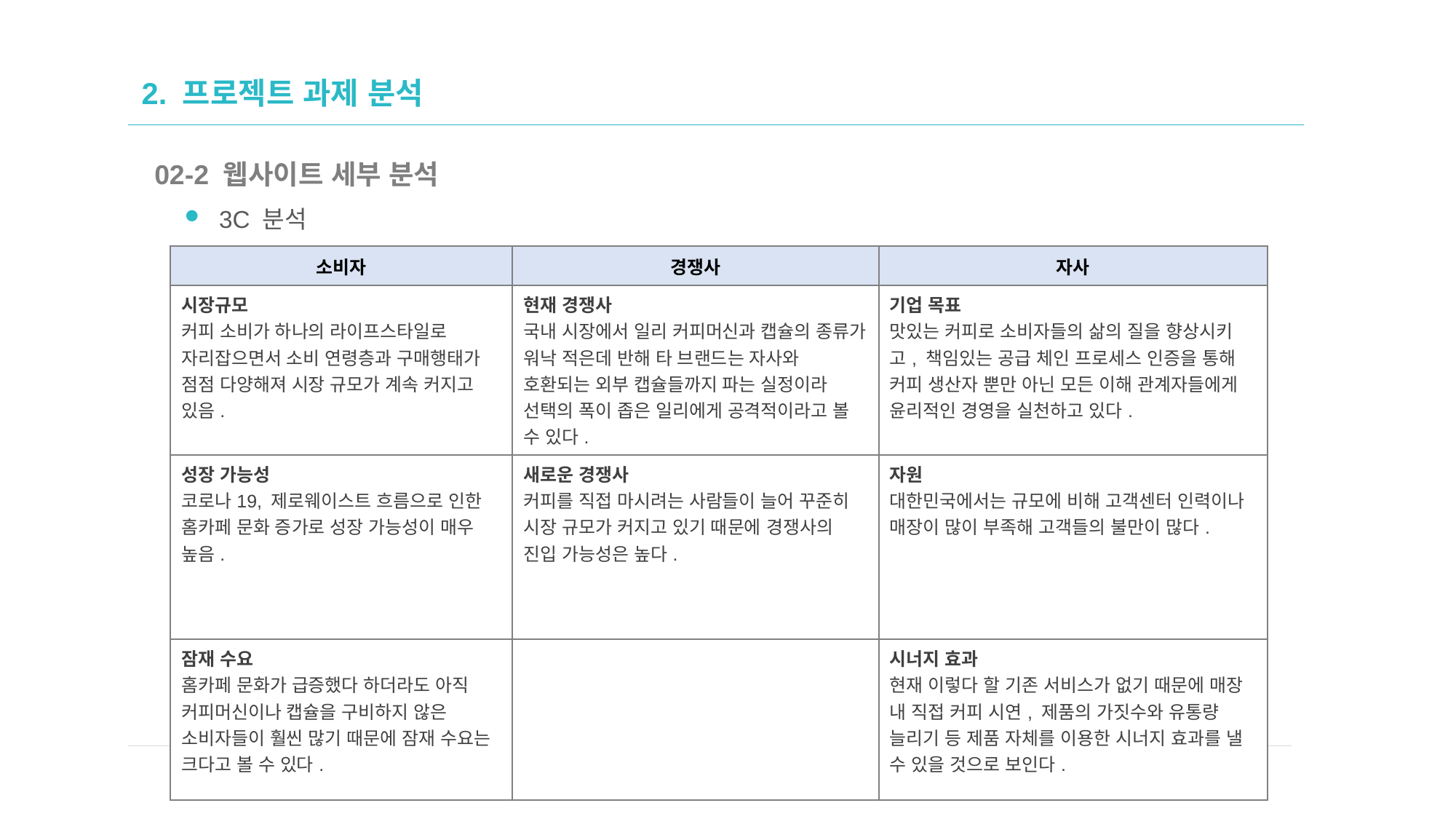

# 2. 프로젝트 과제 분석
02-2 웹사이트 세부 분석
3C 분석
| 소비자 | 경쟁사 | 자사 |
| --- | --- | --- |
| 시장규모 커피 소비가 하나의 라이프스타일로 자리잡으면서 소비 연령층과 구매행태가 점점 다양해져 시장 규모가 계속 커지고 있음. | 현재 경쟁사 국내 시장에서 일리 커피머신과 캡슐의 종류가 워낙 적은데 반해 타 브랜드는 자사와 호환되는 외부 캡슐들까지 파는 실정이라 선택의 폭이 좁은 일리에게 공격적이라고 볼 수 있다. | 기업 목표 맛있는 커피로 소비자들의 삶의 질을 향상시키고, 책임있는 공급 체인 프로세스 인증을 통해 커피 생산자 뿐만 아닌 모든 이해 관계자들에게 윤리적인 경영을 실천하고 있다. |
| 성장 가능성 코로나19, 제로웨이스트 흐름으로 인한 홈카페 문화 증가로 성장 가능성이 매우 높음. | 새로운 경쟁사 커피를 직접 마시려는 사람들이 늘어 꾸준히 시장 규모가 커지고 있기 때문에 경쟁사의 진입 가능성은 높다. | 자원 대한민국에서는 규모에 비해 고객센터 인력이나 매장이 많이 부족해 고객들의 불만이 많다. |
| 잠재 수요 홈카페 문화가 급증했다 하더라도 아직 커피머신이나 캡슐을 구비하지 않은 소비자들이 훨씬 많기 때문에 잠재 수요는 크다고 볼 수 있다. |  | 시너지 효과 현재 이렇다 할 기존 서비스가 없기 때문에 매장 내 직접 커피 시연, 제품의 가짓수와 유통량 늘리기 등 제품 자체를 이용한 시너지 효과를 낼 수 있을 것으로 보인다. |